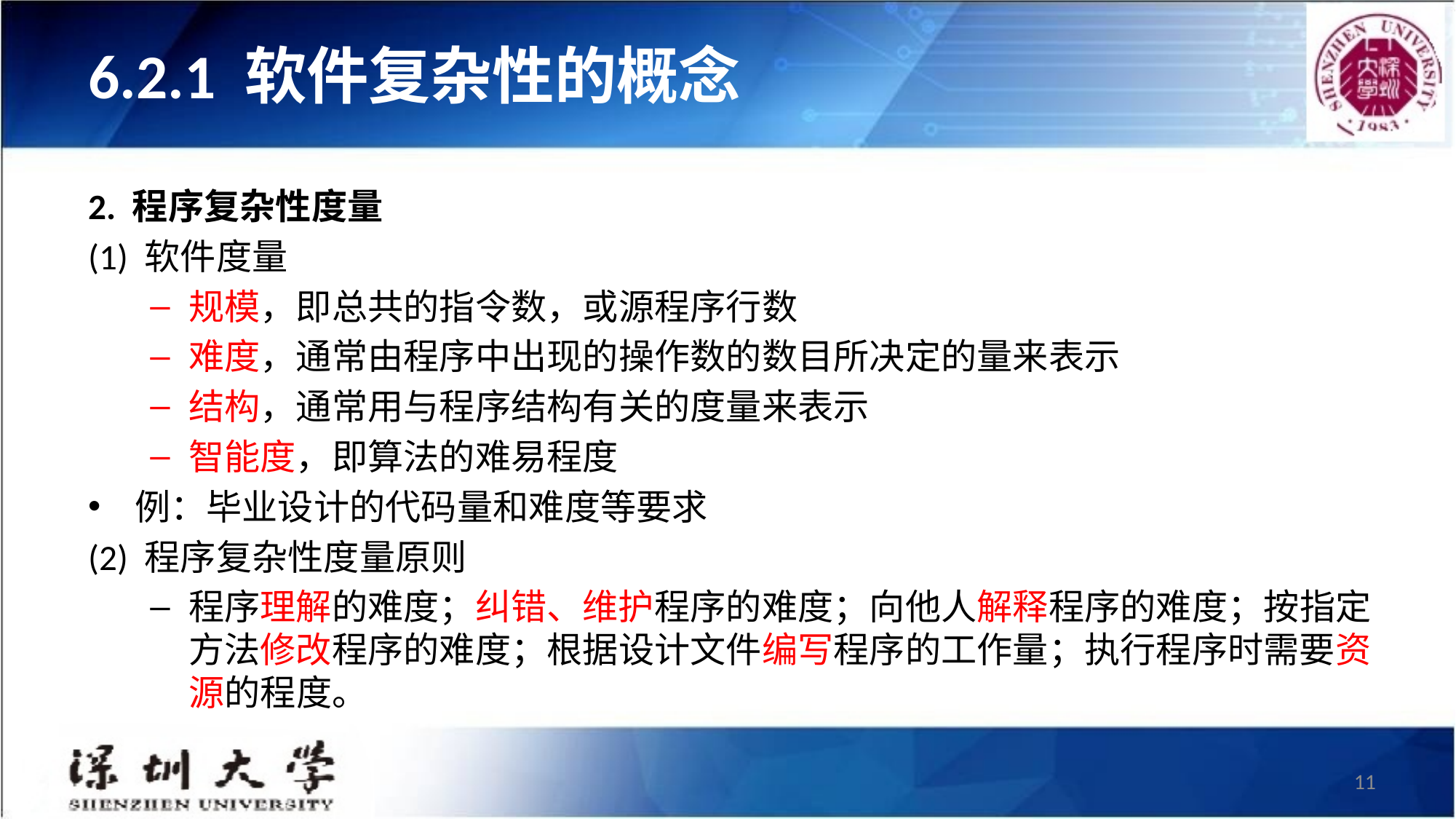

# 6.2.1 软件复杂性的概念
2. 程序复杂性度量
(1) 软件度量
规模，即总共的指令数，或源程序行数
难度，通常由程序中出现的操作数的数目所决定的量来表示
结构，通常用与程序结构有关的度量来表示
智能度，即算法的难易程度
例：毕业设计的代码量和难度等要求
(2) 程序复杂性度量原则
程序理解的难度；纠错、维护程序的难度；向他人解释程序的难度；按指定方法修改程序的难度；根据设计文件编写程序的工作量；执行程序时需要资源的程度。

11